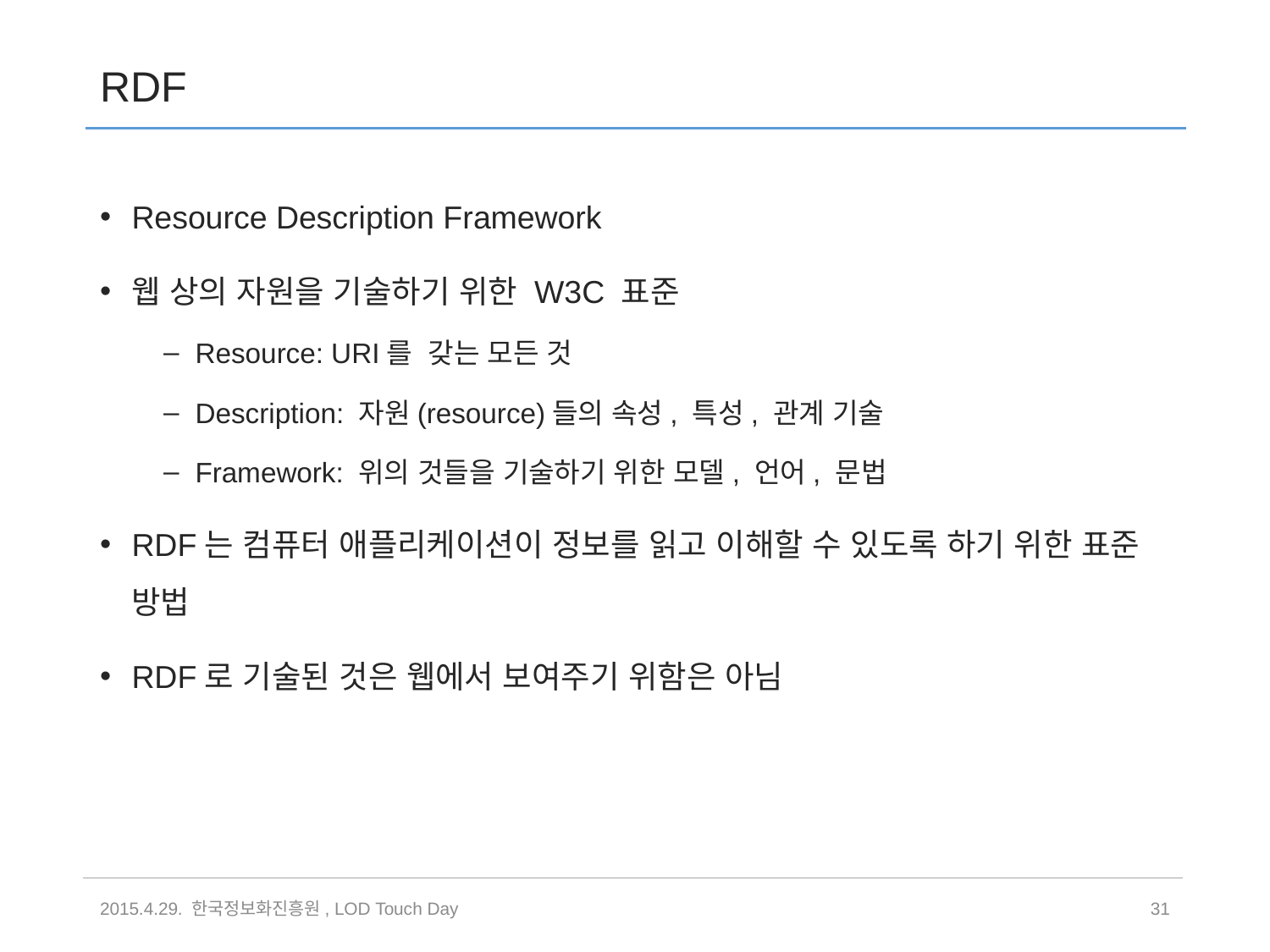

# RDF
Resource Description Framework
웹 상의 자원을 기술하기 위한 W3C 표준
Resource: URI를  갖는 모든 것
Description: 자원(resource)들의 속성, 특성, 관계 기술
Framework: 위의 것들을 기술하기 위한 모델, 언어, 문법
RDF는 컴퓨터 애플리케이션이 정보를 읽고 이해할 수 있도록 하기 위한 표준 방법
RDF로 기술된 것은 웹에서 보여주기 위함은 아님

2015.4.29. 한국정보화진흥원, LOD Touch Day
31